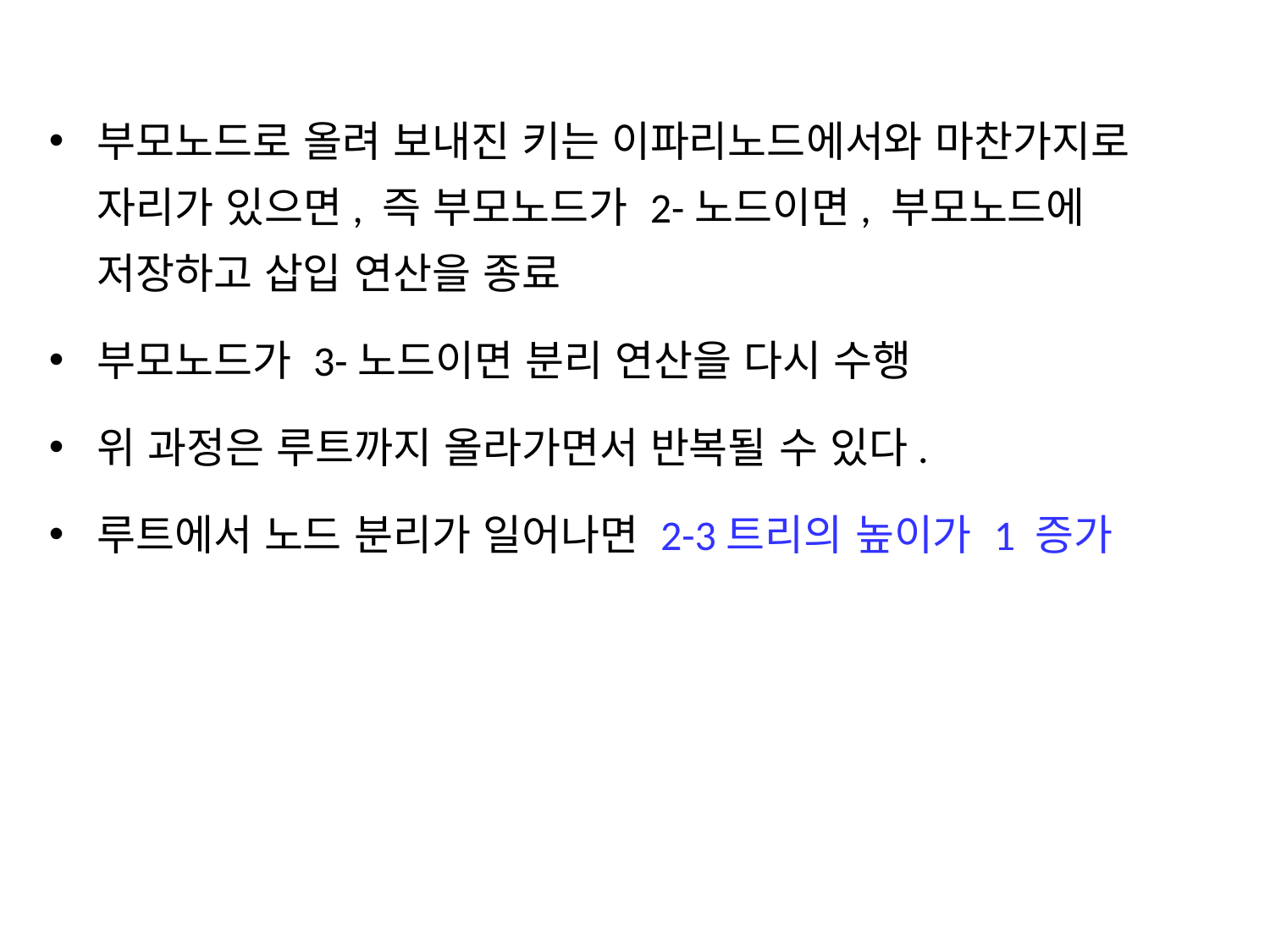

부모노드로 올려 보내진 키는 이파리노드에서와 마찬가지로 자리가 있으면, 즉 부모노드가 2-노드이면, 부모노드에 저장하고 삽입 연산을 종료
부모노드가 3-노드이면 분리 연산을 다시 수행
위 과정은 루트까지 올라가면서 반복될 수 있다.
루트에서 노드 분리가 일어나면 2-3트리의 높이가 1 증가